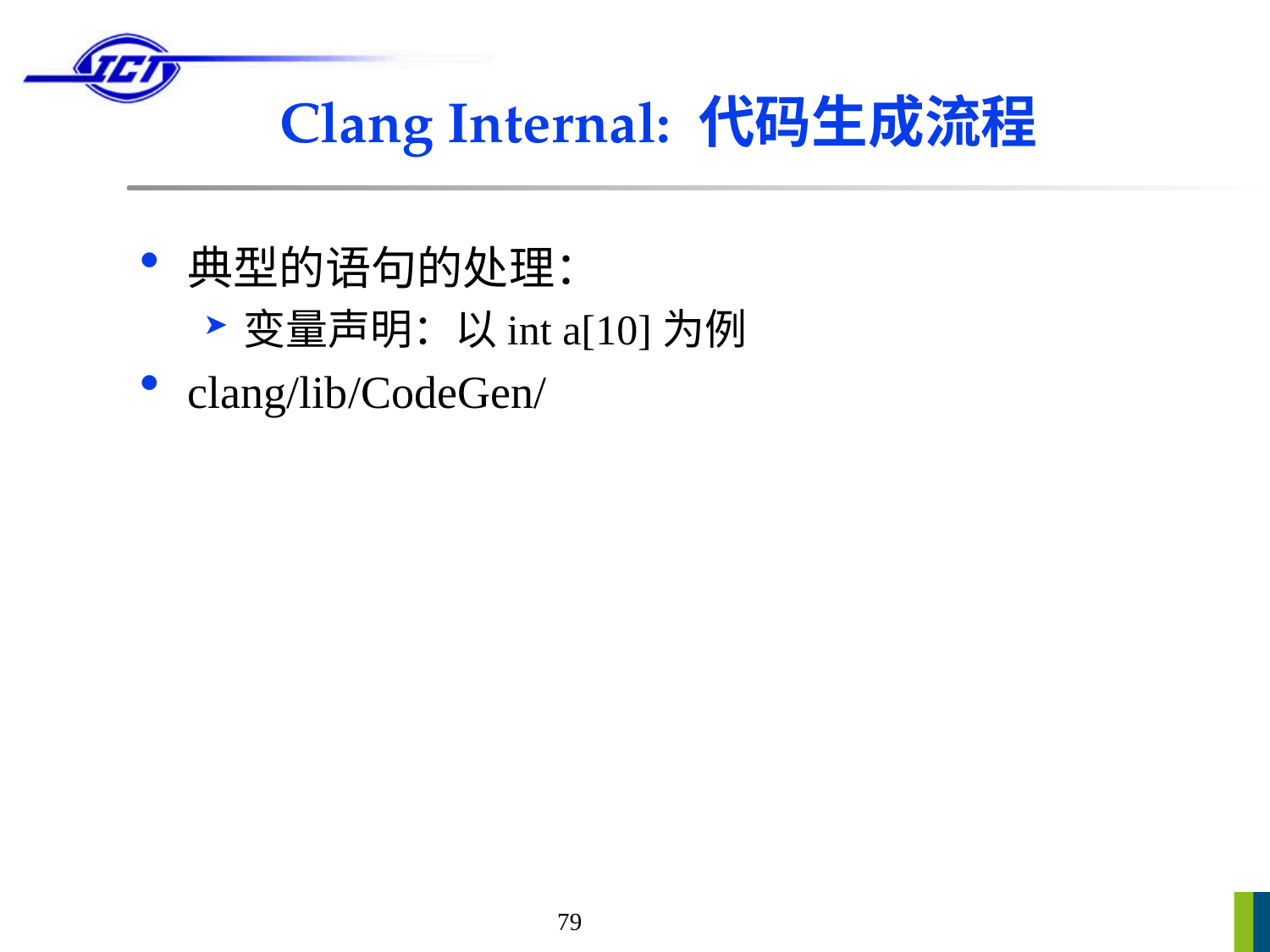

# Clang Internal: 代码生成流程
典型的语句的处理：
变量声明：以int a[10]为例
clang/lib/CodeGen/